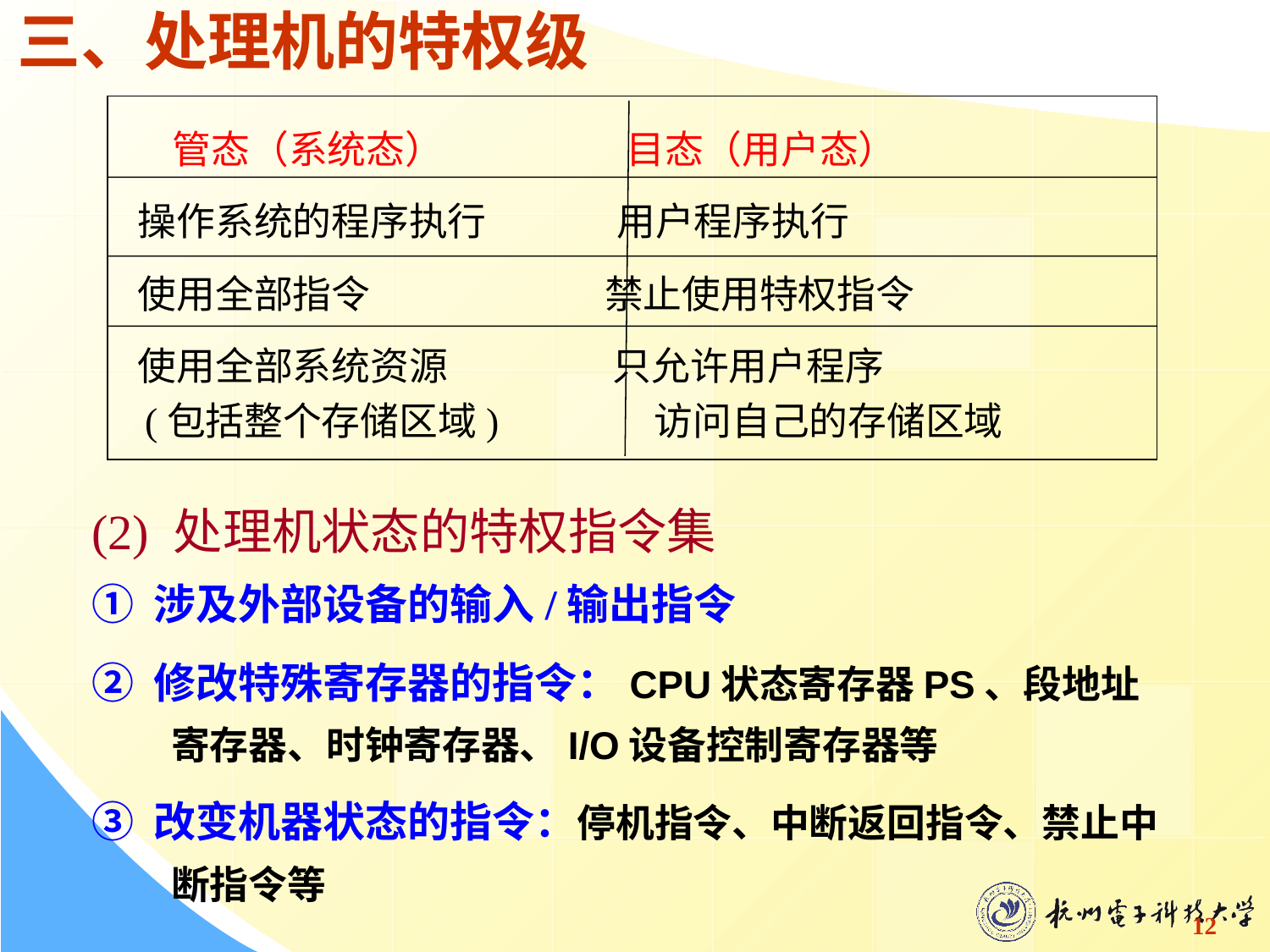

三、处理机的特权级

          管态（系统态）                     目态（用户态）
      操作系统的程序执行               用户程序执行
      使用全部指令                           禁止使用特权指令
      使用全部系统资源                   只允许用户程序
       (包括整个存储区域)               访问自己的存储区域

(2) 处理机状态的特权指令集
① 涉及外部设备的输入/输出指令
② 修改特殊寄存器的指令：CPU状态寄存器PS、段地址寄存器、时钟寄存器、I/O设备控制寄存器等
③ 改变机器状态的指令：停机指令、中断返回指令、禁止中断指令等

12